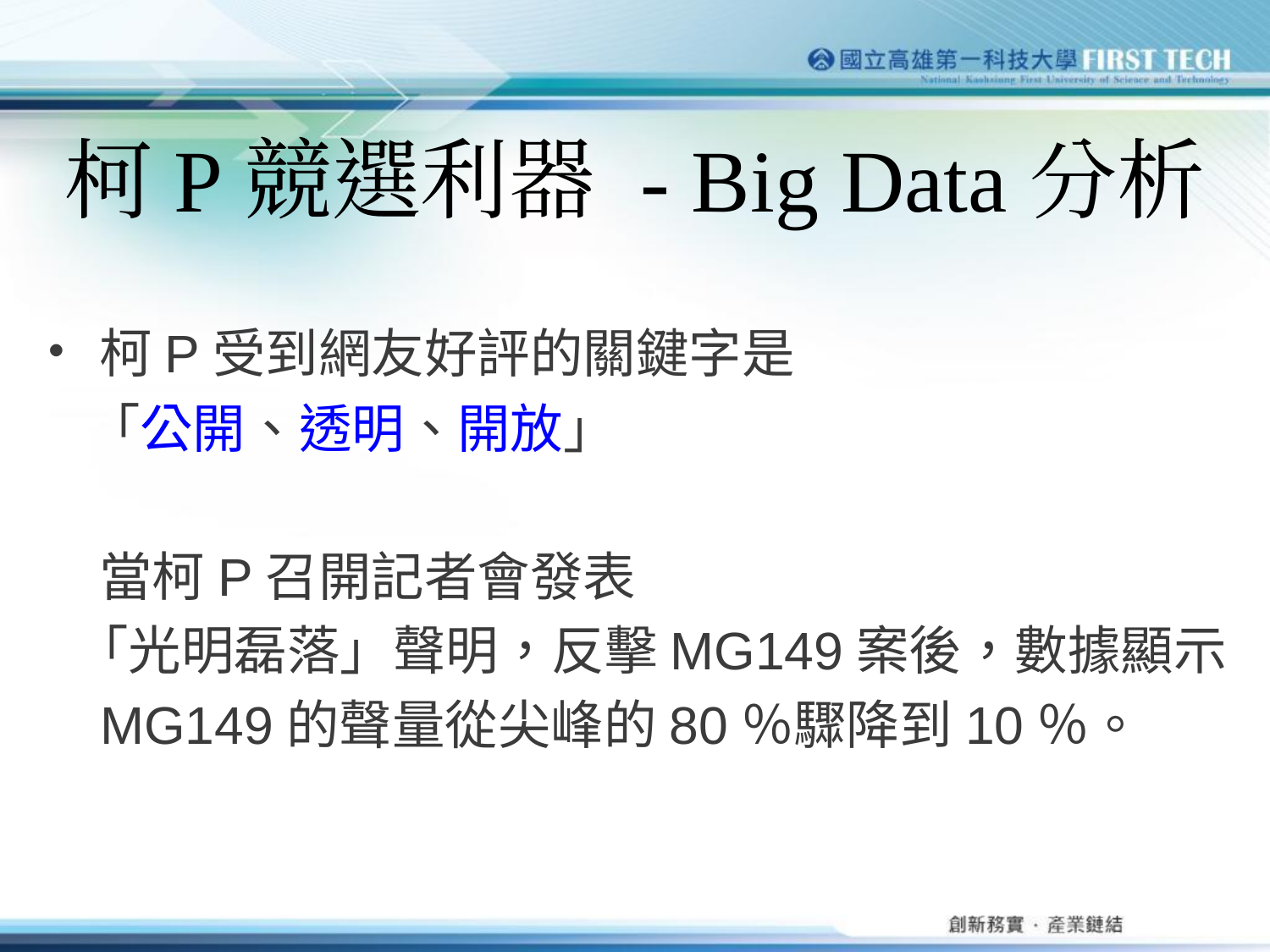

# 柯P競選利器 - Big Data分析

‧柯P受到網友好評的關鍵字是
    「公開、透明、開放」

     當柯P召開記者會發表
   「光明磊落」聲明，反擊MG149案後，數據顯示
     MG149的聲量從尖峰的80％驟降到10％。